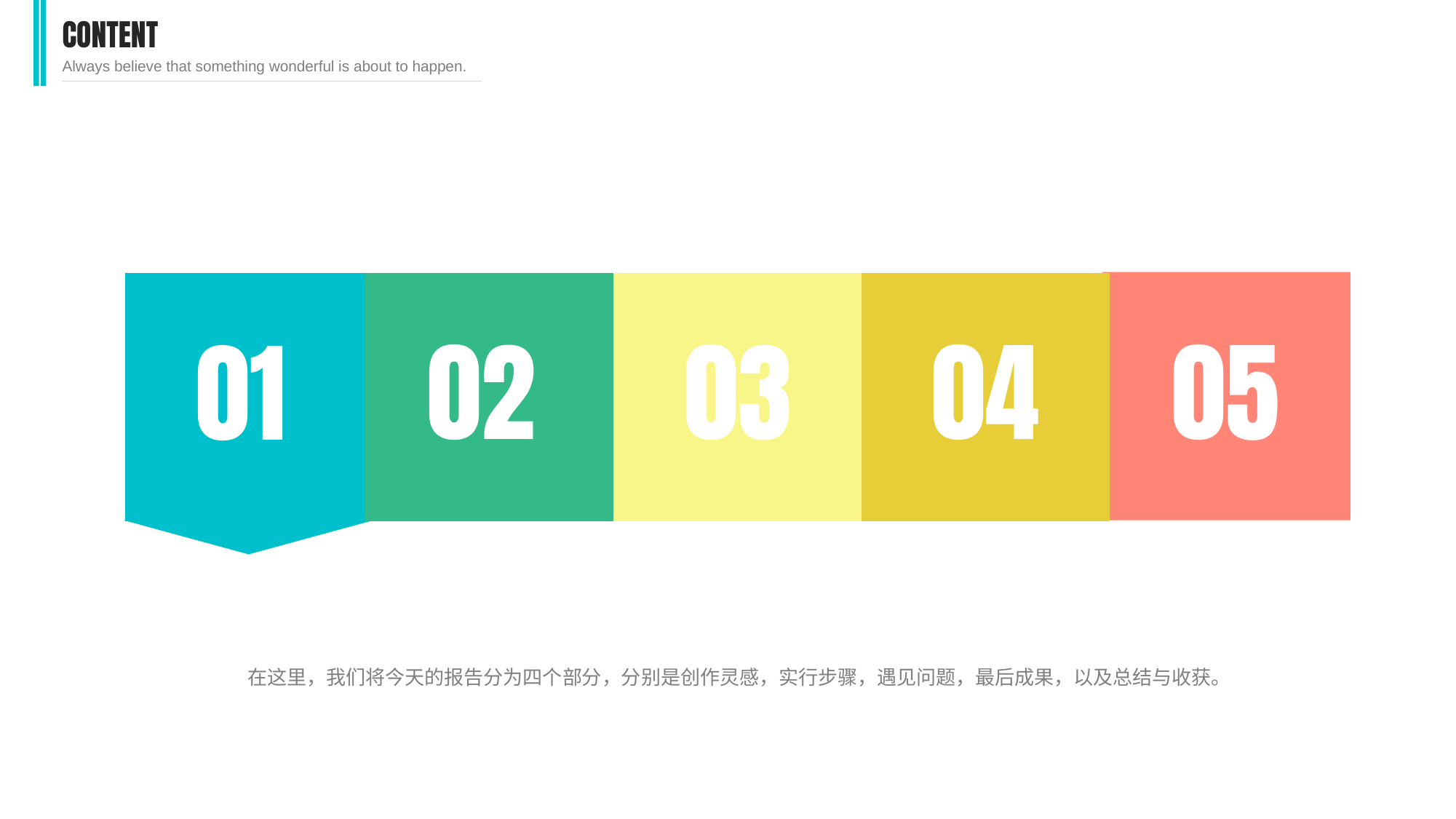

CONTENT
Always believe that something wonderful is about to happen.

02
03
04
05
01
在这里，我们将今天的报告分为四个部分，分别是创作灵感，实行步骤，遇见问题，最后成果，以及总结与收获。